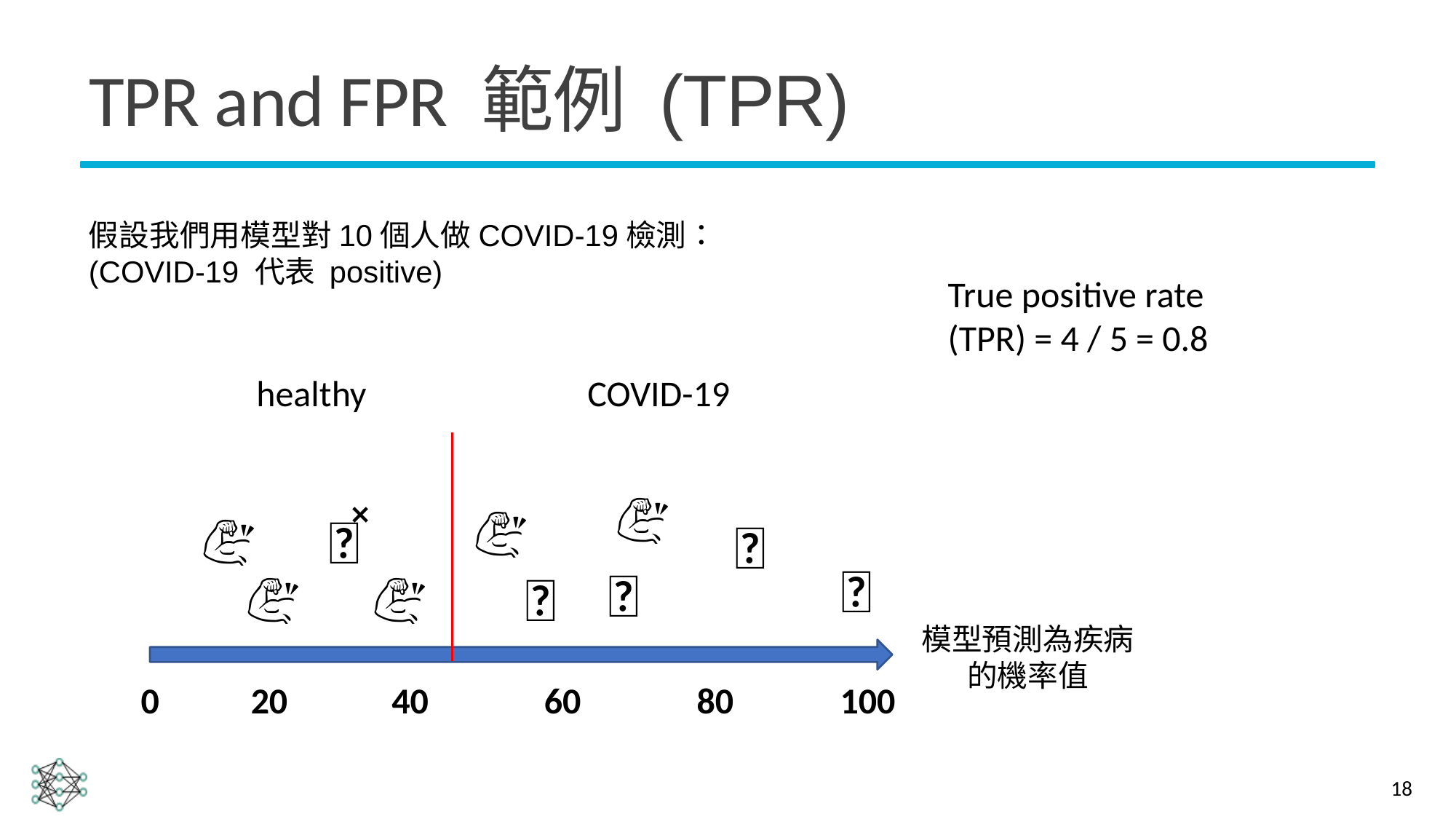

# TPR and FPR 範例 (TPR)
假設我們用模型對10個人做COVID-19檢測：
(COVID-19 代表 positive)
True positive rate (TPR) = 4 / 5 = 0.8
healthy
COVID-19
💪
❌
💪
🦠
💪
🦠
🦠
🦠
🦠
💪
💪
模型預測為疾病的機率值

0
20
40
60
80
100
18